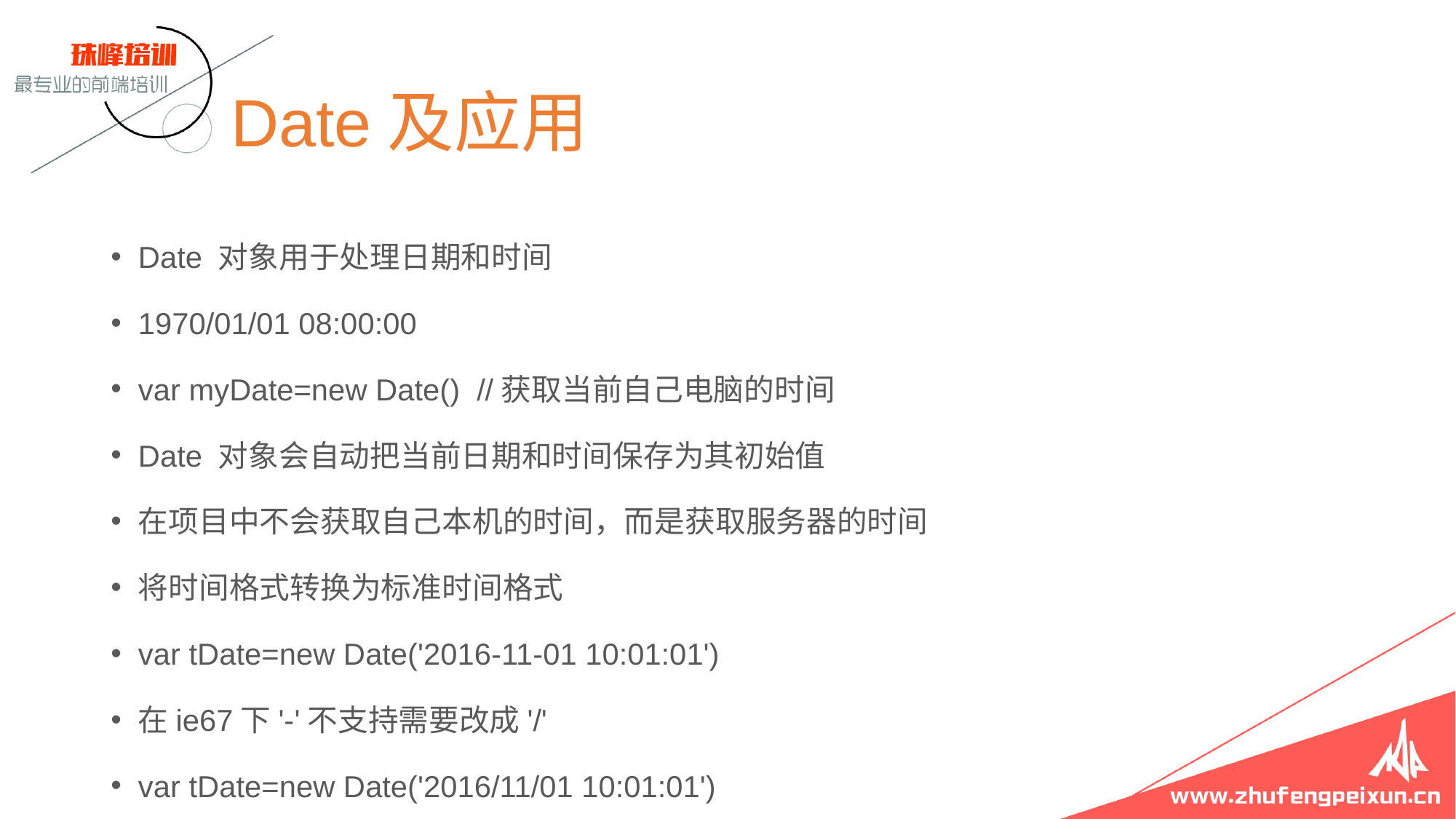

# Date及应用
Date 对象用于处理日期和时间
1970/01/01 08:00:00
var myDate=new Date()  //获取当前自己电脑的时间
Date 对象会自动把当前日期和时间保存为其初始值
在项目中不会获取自己本机的时间，而是获取服务器的时间
将时间格式转换为标准时间格式
var tDate=new Date('2016-11-01 10:01:01')
在ie67下'-'不支持需要改成'/'
var tDate=new Date('2016/11/01 10:01:01')